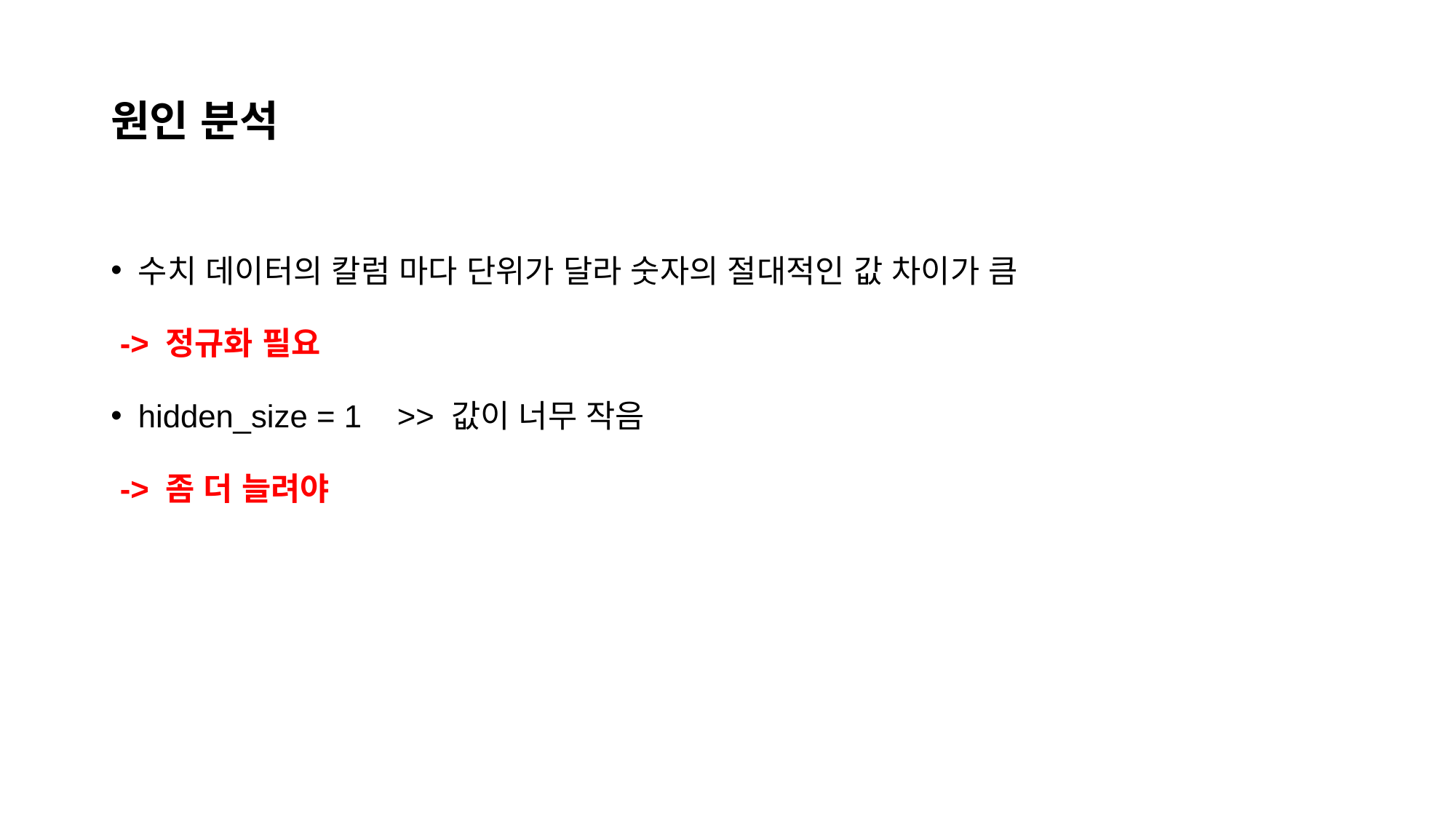

# 원인 분석
수치 데이터의 칼럼 마다 단위가 달라 숫자의 절대적인 값 차이가 큼
 -> 정규화 필요
hidden_size = 1    >> 값이 너무 작음
 -> 좀 더 늘려야